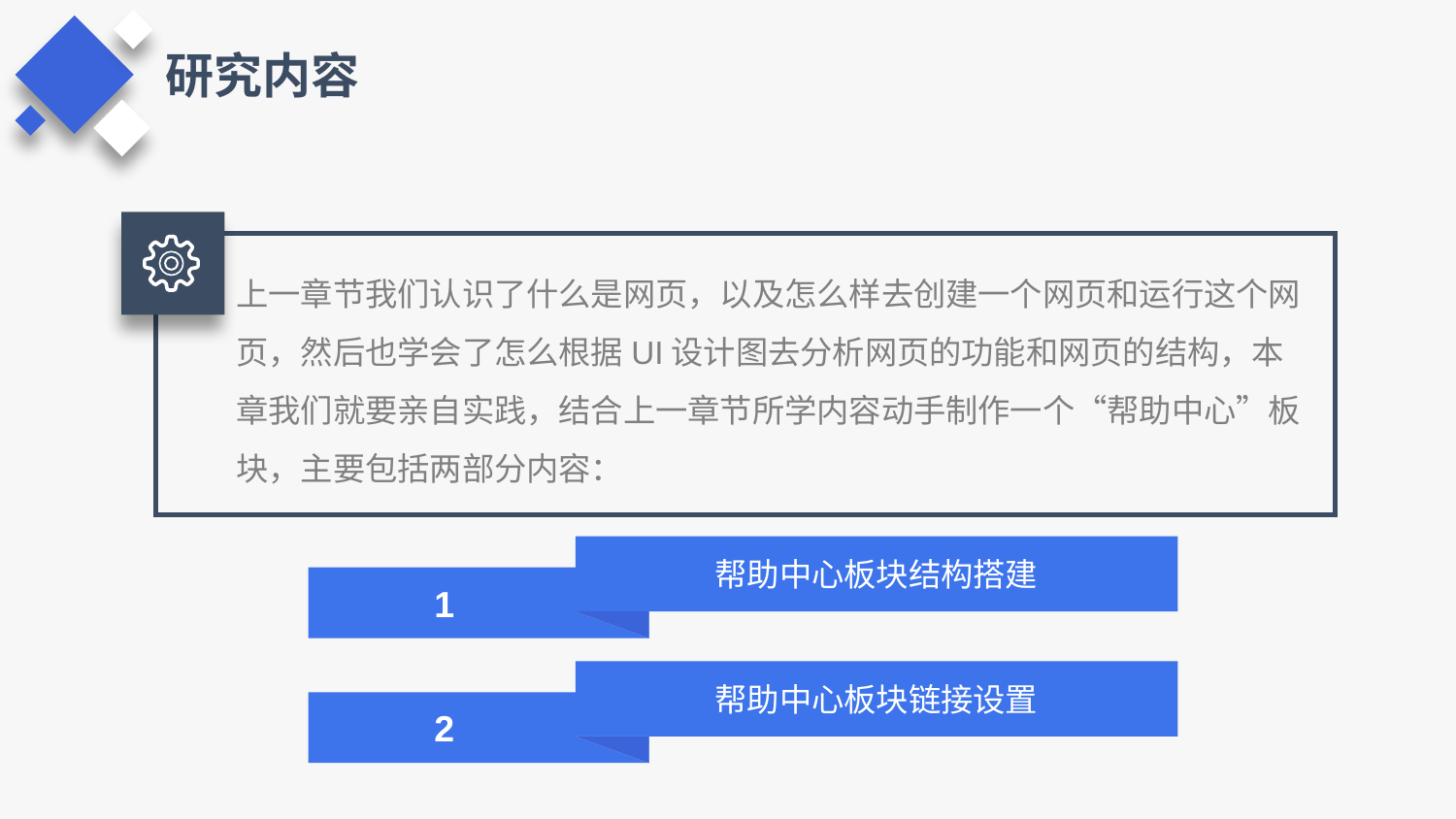

研究内容

上一章节我们认识了什么是网页，以及怎么样去创建一个网页和运行这个网页，然后也学会了怎么根据UI设计图去分析网页的功能和网页的结构，本章我们就要亲自实践，结合上一章节所学内容动手制作一个“帮助中心”板块，主要包括两部分内容：
帮助中心板块结构搭建
1

帮助中心板块链接设置
2